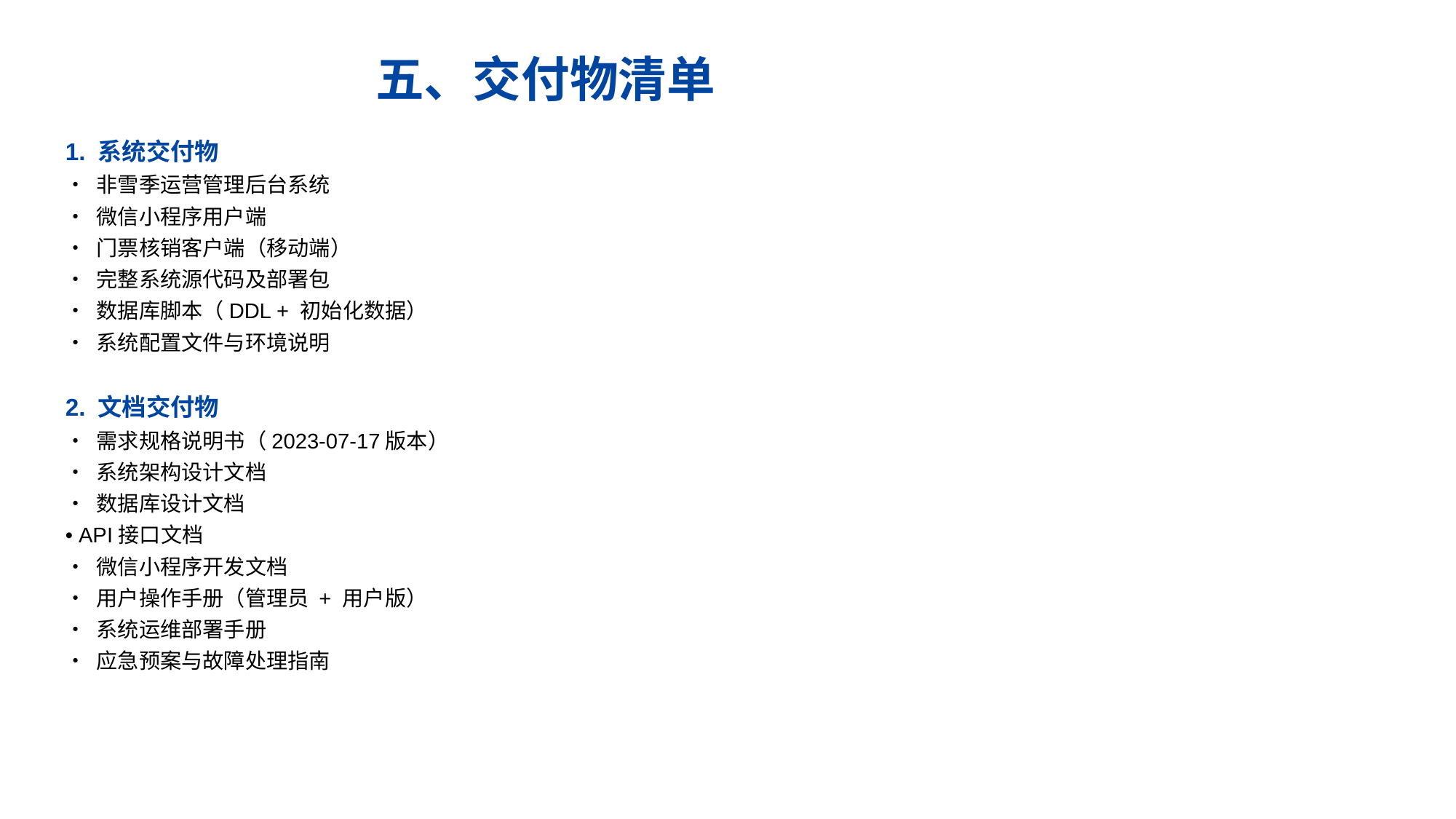

五、交付物清单
1. 系统交付物
• 非雪季运营管理后台系统
• 微信小程序用户端
• 门票核销客户端（移动端）
• 完整系统源代码及部署包
• 数据库脚本（DDL + 初始化数据）
• 系统配置文件与环境说明

2. 文档交付物
• 需求规格说明书（2023-07-17版本）
• 系统架构设计文档
• 数据库设计文档
• API接口文档
• 微信小程序开发文档
• 用户操作手册（管理员 + 用户版）
• 系统运维部署手册
• 应急预案与故障处理指南